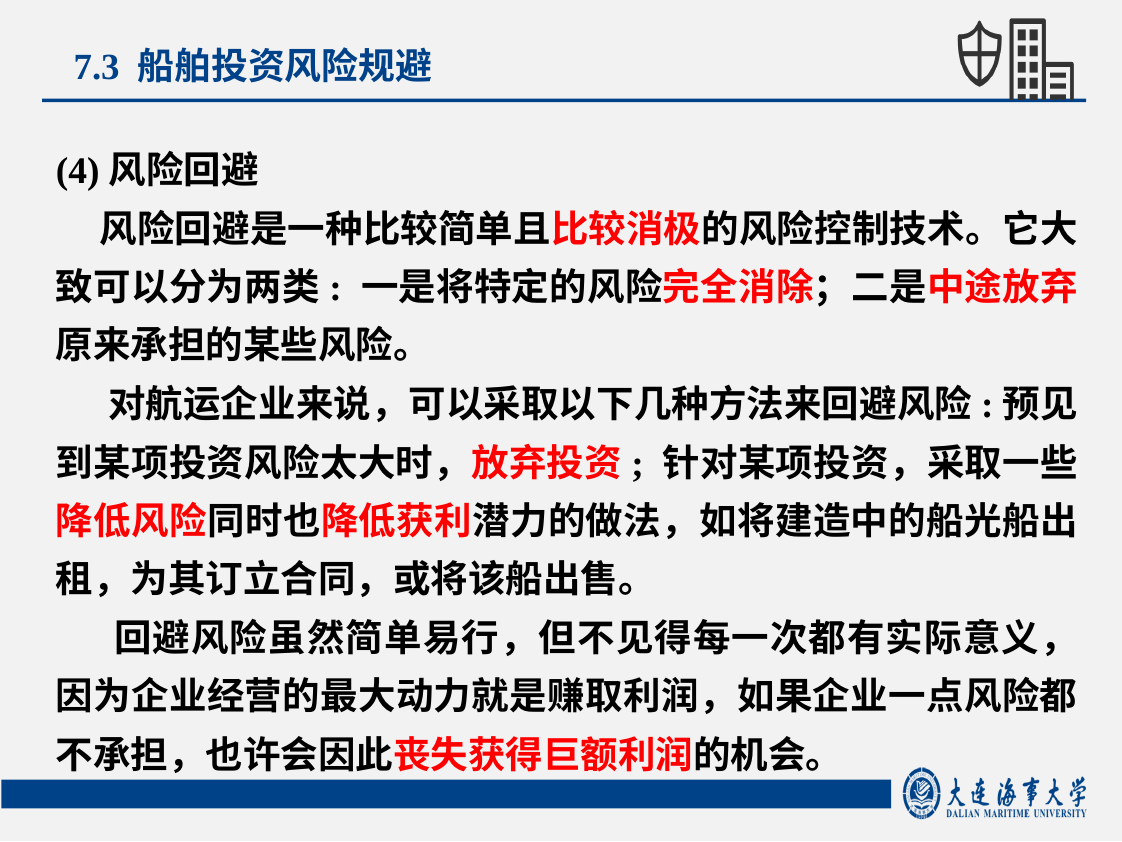

7.3 船舶投资风险规避
(4)风险回避
    风险回避是一种比较简单且比较消极的风险控制技术。它大致可以分为两类: 一是将特定的风险完全消除；二是中途放弃原来承担的某些风险。
     对航运企业来说，可以采取以下几种方法来回避风险:预见到某项投资风险太大时，放弃投资; 针对某项投资，采取一些降低风险同时也降低获利潜力的做法，如将建造中的船光船出租，为其订立合同，或将该船出售。
     回避风险虽然简单易行，但不见得每一次都有实际意义，因为企业经营的最大动力就是赚取利润，如果企业一点风险都不承担，也许会因此丧失获得巨额利润的机会。